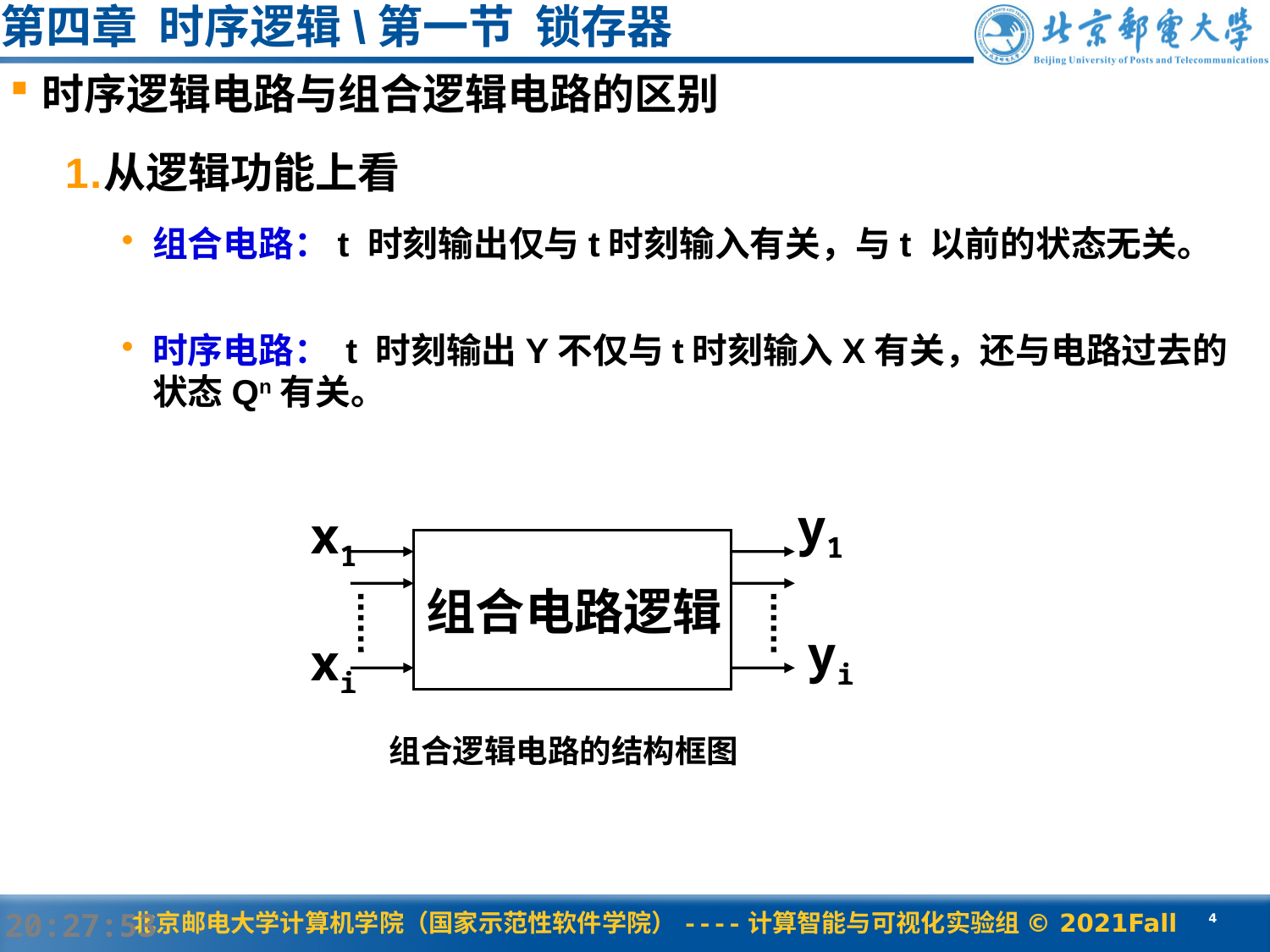

# 第四章  时序逻辑\第一节  锁存器
时序逻辑电路与组合逻辑电路的区别
从逻辑功能上看
组合电路：t 时刻输出仅与t时刻输入有关，与t 以前的状态无关。
时序电路： t 时刻输出Y不仅与t时刻输入X有关，还与电路过去的状态Qn有关。

y1
x1

组合电路逻辑

yi
xi

组合逻辑电路的结构框图